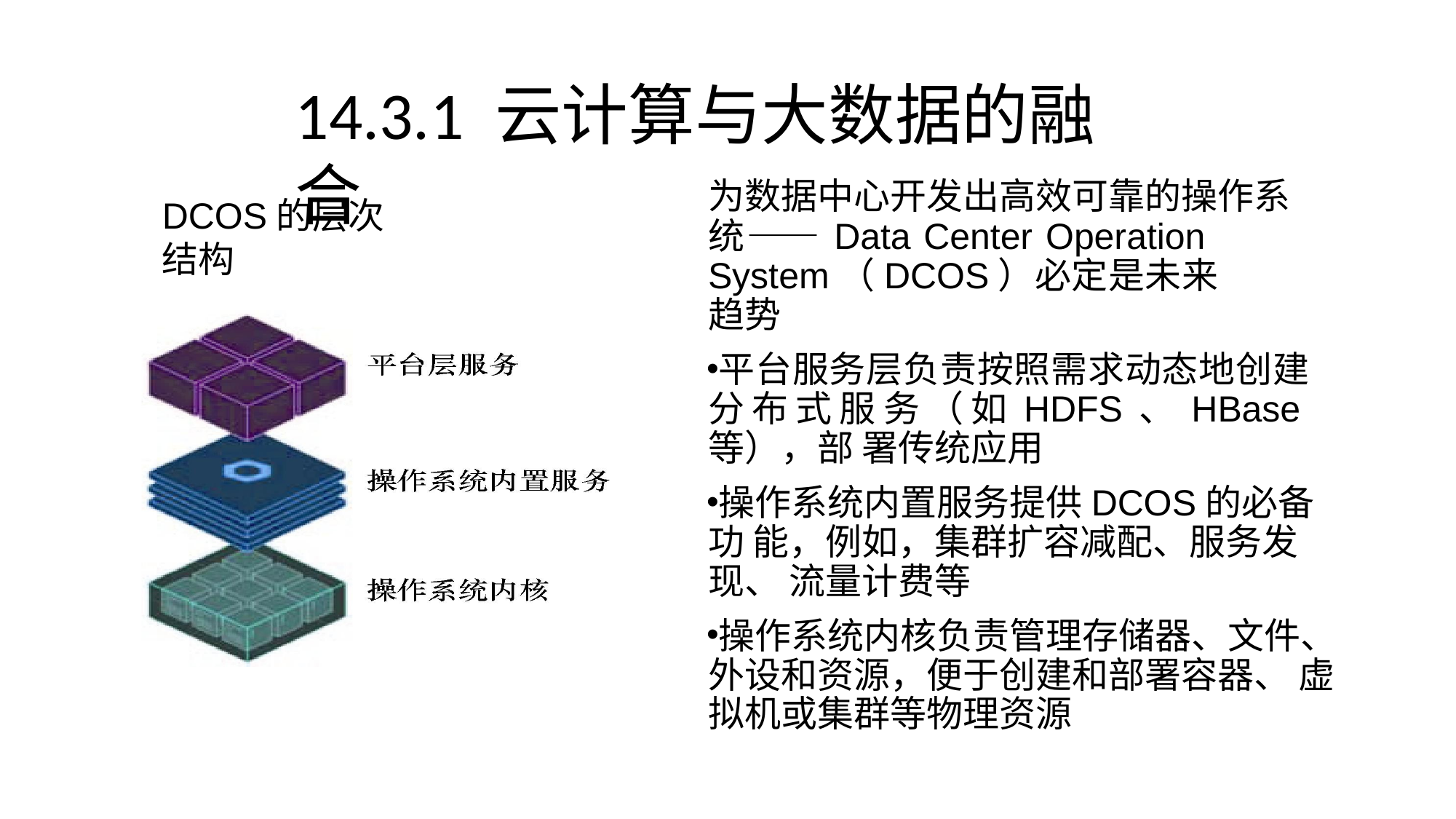

# 14.3.1	云计算与大数据的融合
为数据中心开发出高效可靠的操作系
DCOS的层次结构
统——Data Center Operation  System（DCOS）必定是未来趋势
平台服务层负责按照需求动态地创建 分布式服务（如HDFS、HBase等），部 署传统应用
操作系统内置服务提供DCOS的必备功 能，例如，集群扩容减配、服务发现、 流量计费等
操作系统内核负责管理存储器、文件、 外设和资源，便于创建和部署容器、 虚拟机或集群等物理资源